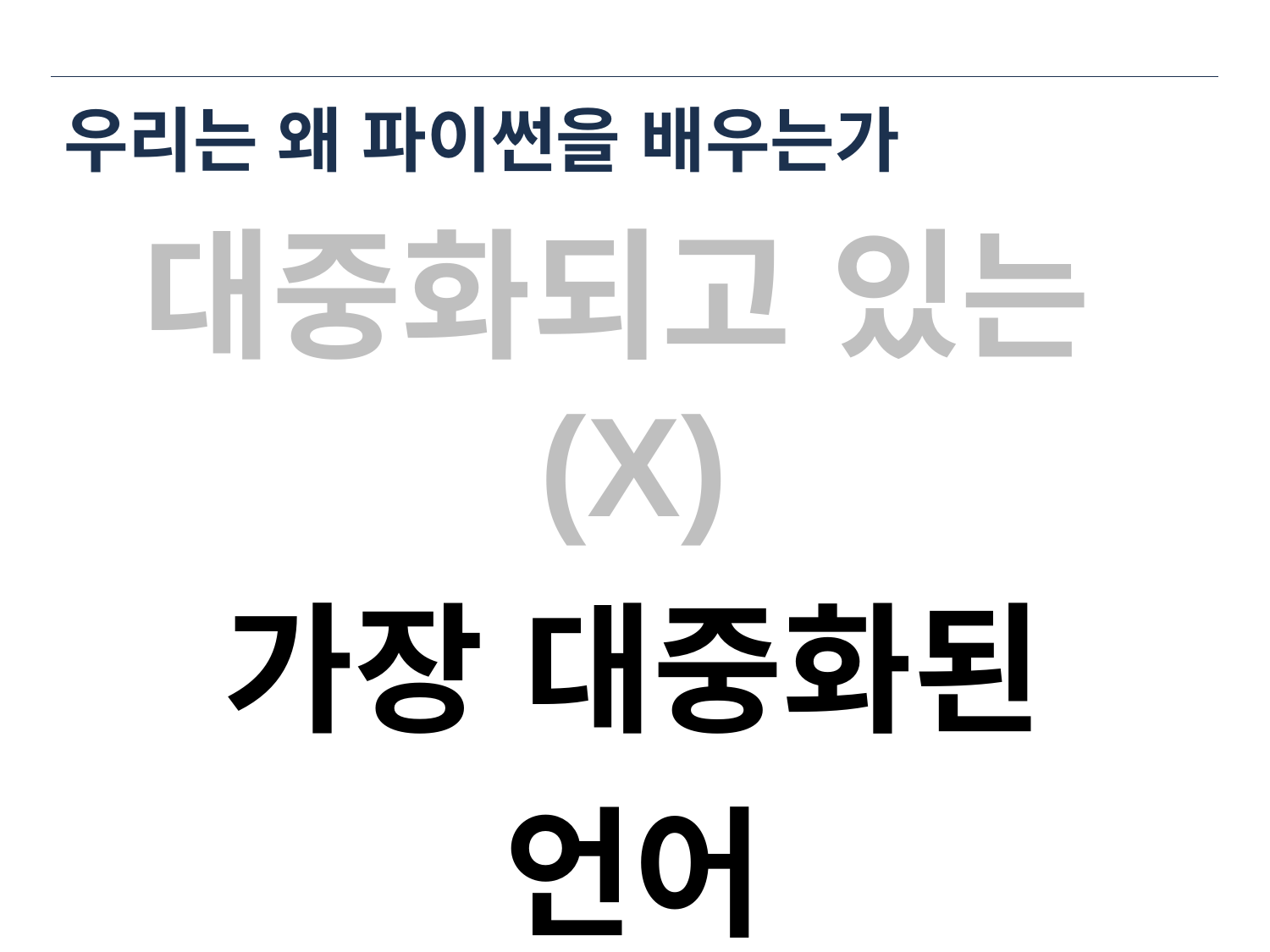

# 우리는 왜 파이썬을 배우는가
대중화되고 있는(X)
가장 대중화된
언어